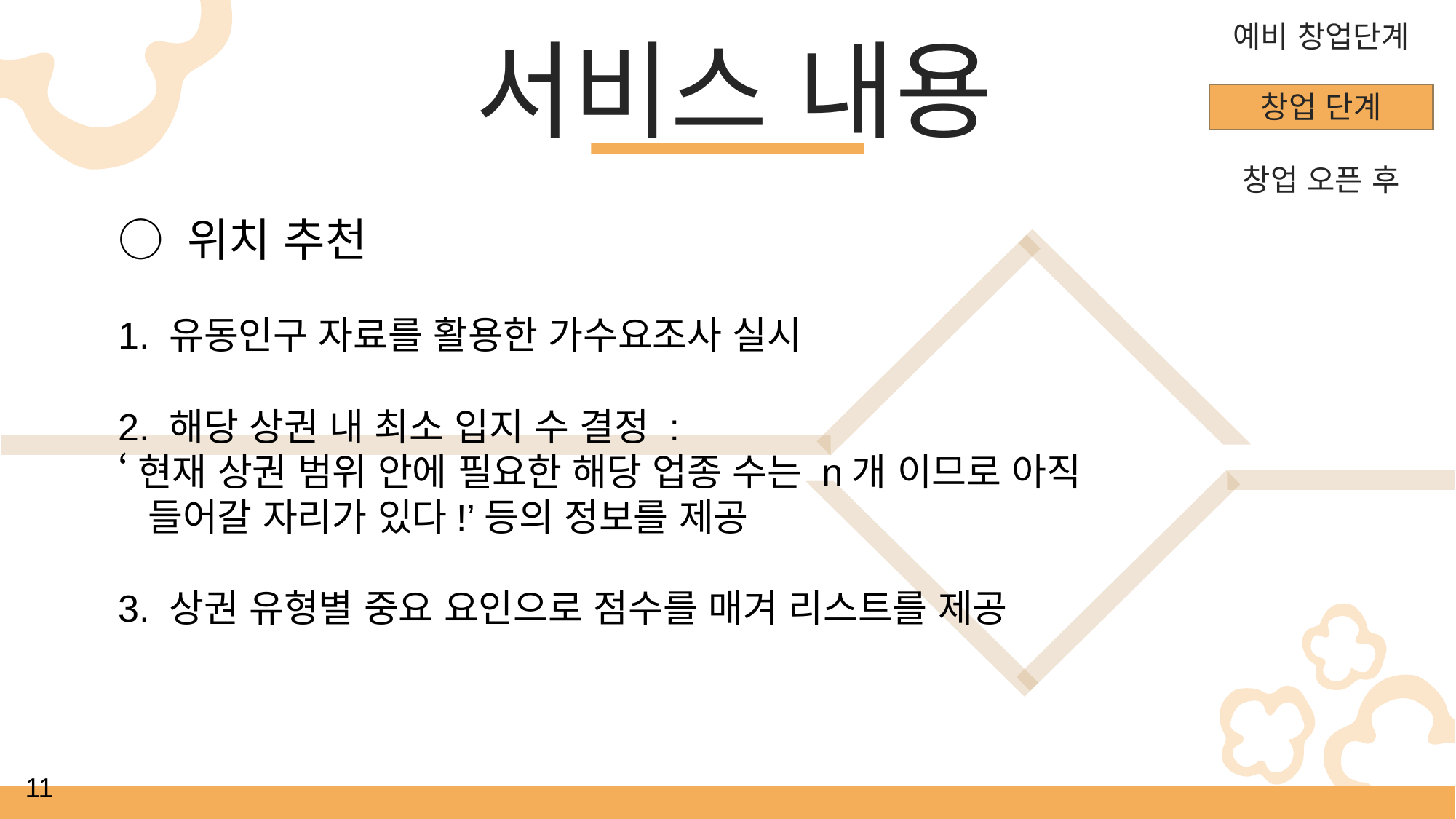

예비 창업단계
서비스 내용
창업 단계

창업 오픈 후
○ 위치 추천

1. 유동인구 자료를 활용한 가수요조사 실시

2. 해당 상권 내 최소 입지 수 결정 :
‘현재 상권 범위 안에 필요한 해당 업종 수는 n개 이므로 아직
  들어갈 자리가 있다!’등의 정보를 제공

3. 상권 유형별 중요 요인으로 점수를 매겨 리스트를 제공

11